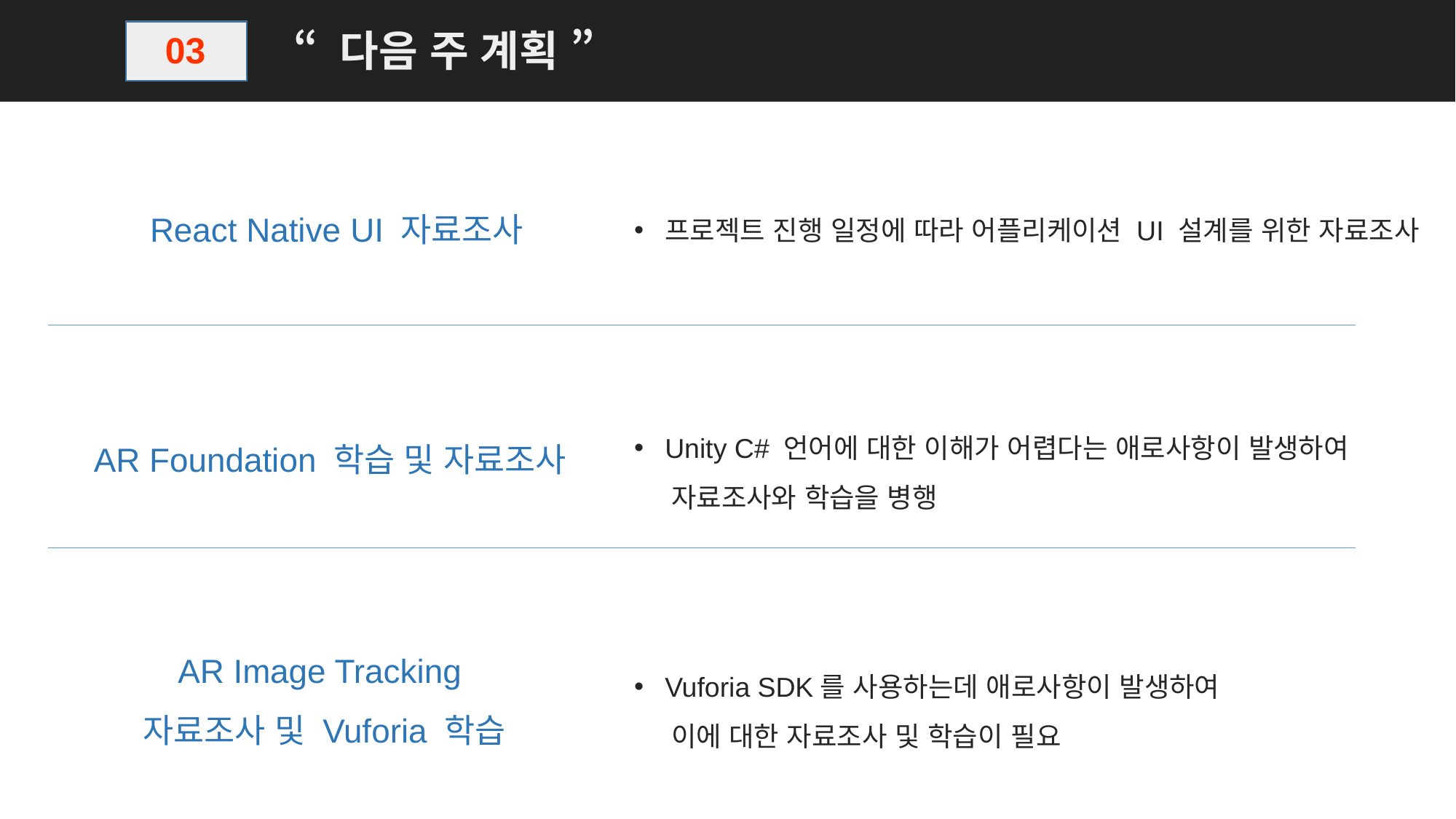

“ 다음 주 계획 ”

03
React Native UI 자료조사
프로젝트 진행 일정에 따라 어플리케이션 UI 설계를 위한 자료조사
Unity C# 언어에 대한 이해가 어렵다는 애로사항이 발생하여
    자료조사와 학습을 병행
AR Foundation 학습 및 자료조사
AR Image Tracking
자료조사 및 Vuforia 학습
Vuforia SDK를 사용하는데 애로사항이 발생하여
    이에 대한 자료조사 및 학습이 필요